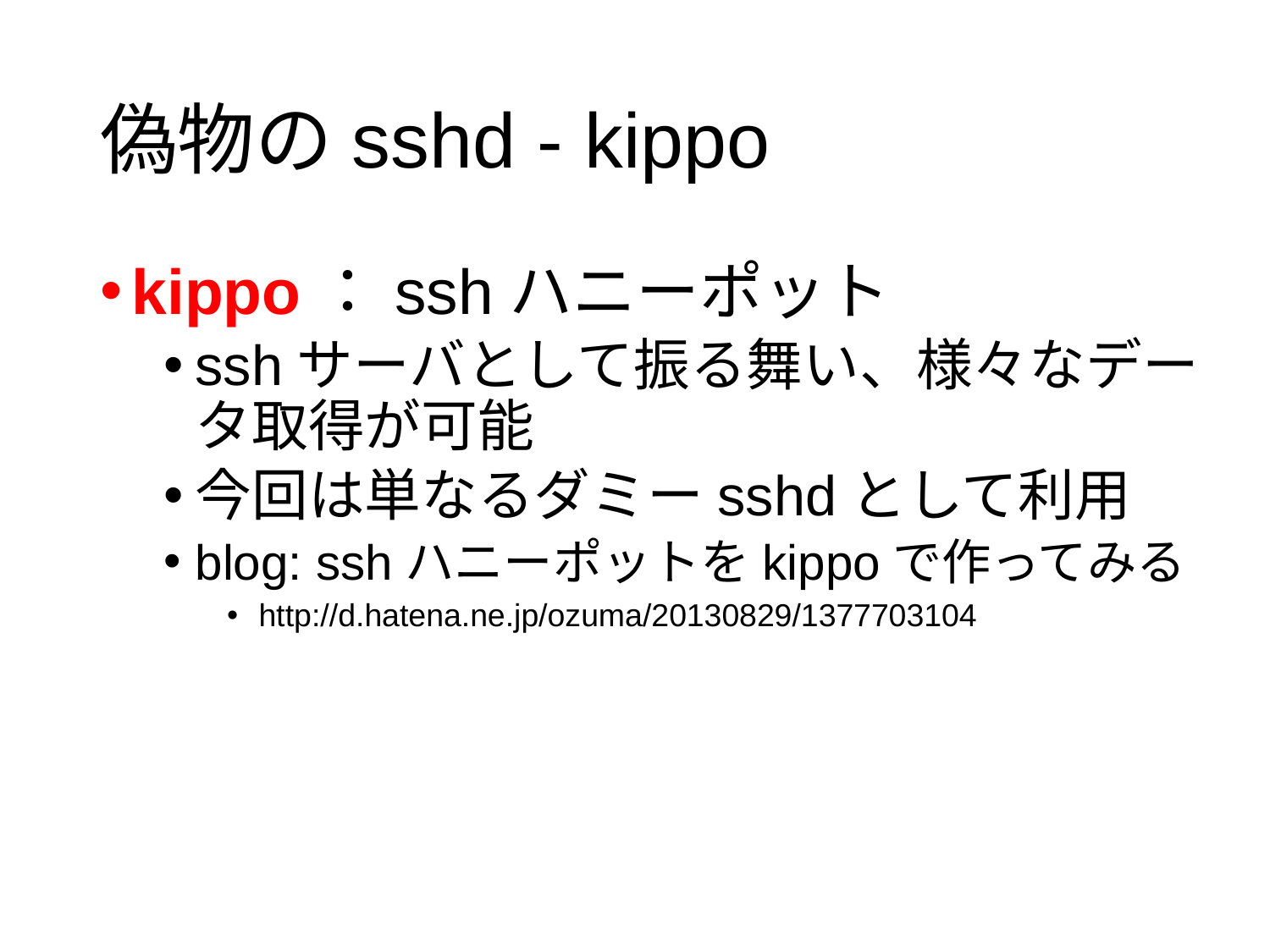

# 偽物のsshd - kippo
kippo：sshハニーポット
sshサーバとして振る舞い、様々なデータ取得が可能
今回は単なるダミーsshdとして利用
blog: sshハニーポットをkippoで作ってみる
http://d.hatena.ne.jp/ozuma/20130829/1377703104